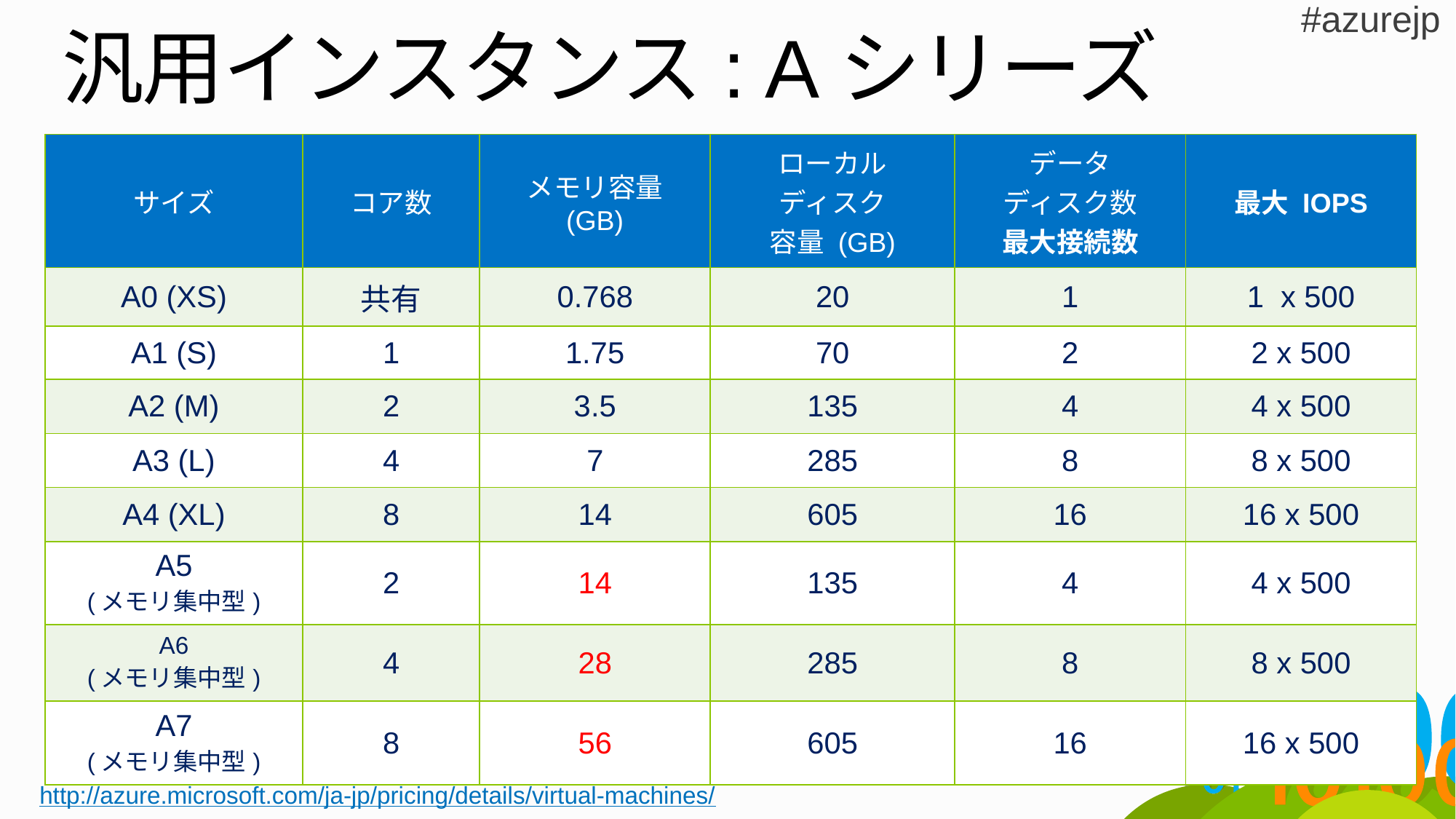

# 汎用インスタンス: Aシリーズ
| サイズ | コア数 | メモリ容量 (GB) | ローカル ディスク 容量 (GB) | データ ディスク数 最大接続数 | 最大 IOPS |
| --- | --- | --- | --- | --- | --- |
| A0 (XS) | 共有 | 0.768 | 20 | 1 | 1 x 500 |
| A1 (S) | 1 | 1.75 | 70 | 2 | 2 x 500 |
| A2 (M) | 2 | 3.5 | 135 | 4 | 4 x 500 |
| A3 (L) | 4 | 7 | 285 | 8 | 8 x 500 |
| A4 (XL) | 8 | 14 | 605 | 16 | 16 x 500 |
| A5 (メモリ集中型) | 2 | 14 | 135 | 4 | 4 x 500 |
| A6 (メモリ集中型) | 4 | 28 | 285 | 8 | 8 x 500 |
| A7 (メモリ集中型) | 8 | 56 | 605 | 16 | 16 x 500 |
http://azure.microsoft.com/ja-jp/pricing/details/virtual-machines/